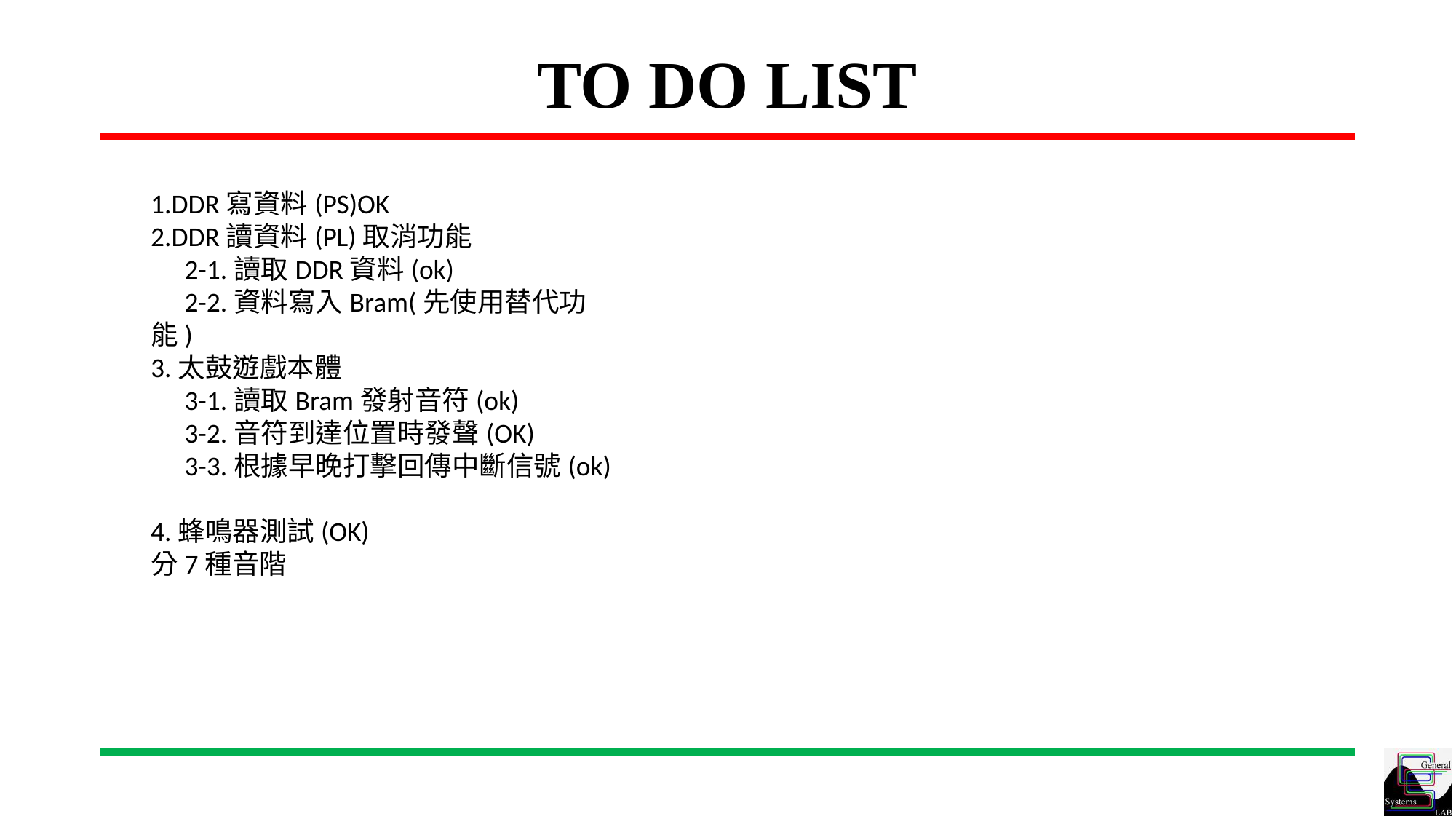

# TO DO LIST
1.DDR寫資料(PS)OK
2.DDR讀資料(PL)取消功能
　2-1.讀取DDR資料(ok)
　2-2.資料寫入Bram(先使用替代功能)
3.太鼓遊戲本體
　3-1.讀取Bram發射音符(ok)
　3-2.音符到達位置時發聲(OK)
　3-3.根據早晚打擊回傳中斷信號(ok)

4.蜂鳴器測試(OK)
分7種音階